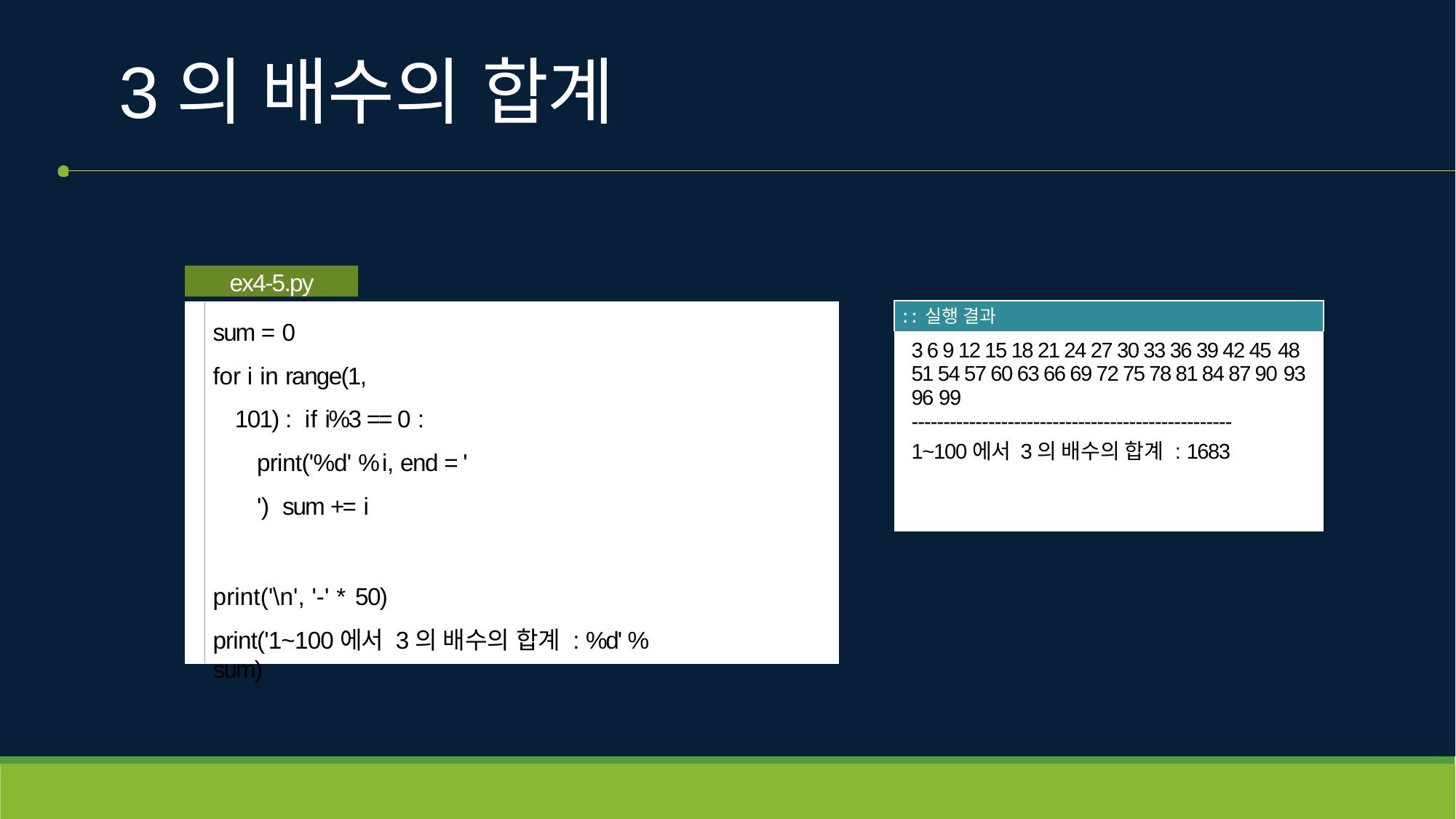

# 3의 배수의 합계

ex4-5.py
sum = 0
for i in range(1, 101) :  if i%3 == 0 :
print('%d' % i, end = ' ')  sum += i

print('\n', '-' * 50)
print('1~100에서 3의 배수의 합계 : %d' % sum)
| ː ː 실행 결과 |
| --- |
| 3 6 9 12 15 18 21 24 27 30 33 36 39 42 45 48 51 54 57 60 63 66 69 72 75 78 81 84 87 90 93 96 99 -------------------------------------------------- 1~100에서 3의 배수의 합계 : 1683 |